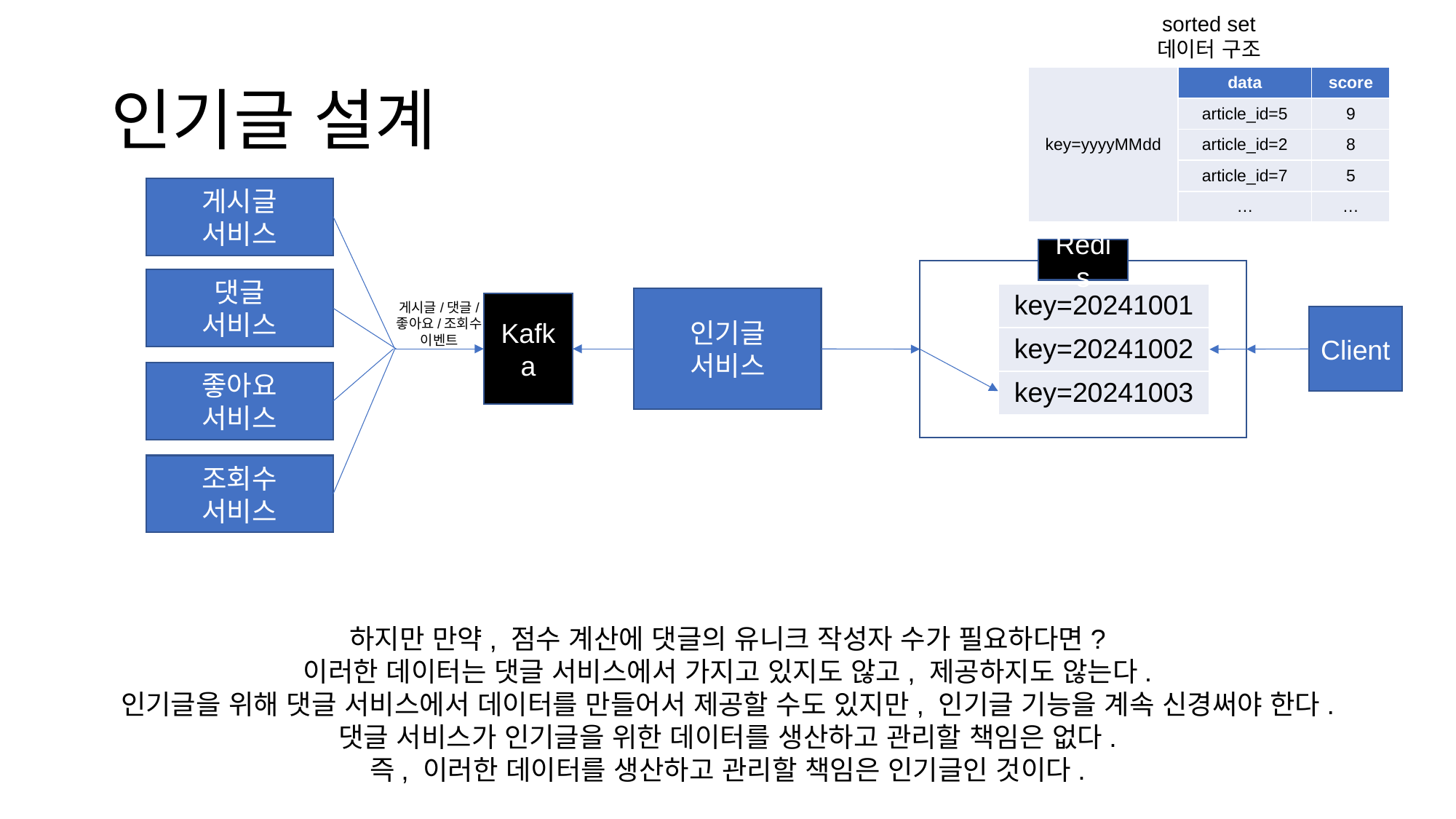

sorted set
데이터 구조
# 인기글 설계
| key=yyyyMMdd | data | score |
| --- | --- | --- |
|  | article\_id=5 | 9 |
|  | article\_id=2 | 8 |
|  | article\_id=7 | 5 |
|  | … | … |
게시글
서비스
Redis

댓글
서비스
| key=20241001 |
| --- |
| key=20241002 |
| key=20241003 |
인기글
서비스
게시글/댓글/
좋아요/조회수
이벤트
Kafka
Client
좋아요
서비스
조회수
서비스
하지만 만약, 점수 계산에 댓글의 유니크 작성자 수가 필요하다면?
이러한 데이터는 댓글 서비스에서 가지고 있지도 않고, 제공하지도 않는다.
인기글을 위해 댓글 서비스에서 데이터를 만들어서 제공할 수도 있지만, 인기글 기능을 계속 신경써야 한다.
댓글 서비스가 인기글을 위한 데이터를 생산하고 관리할 책임은 없다.
즉, 이러한 데이터를 생산하고 관리할 책임은 인기글인 것이다.